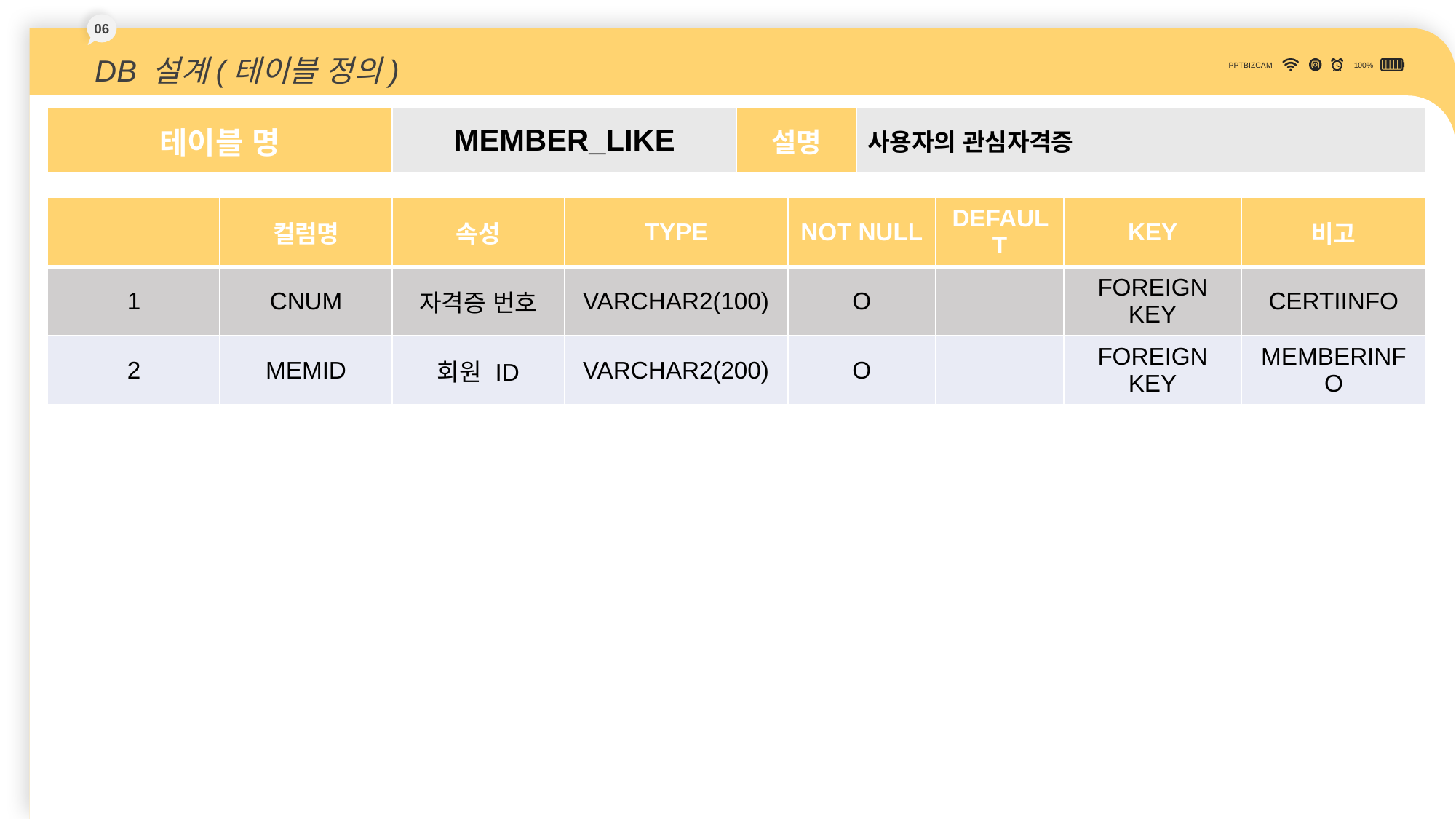

06
DB 설계(테이블 정의)

PPTBIZCAM
100%

| 테이블 명 | MEMBER\_LIKE | 설명 | 사용자의 관심자격증 |
| --- | --- | --- | --- |
|  | 컬럼명 | 속성 | TYPE | NOT NULL | DEFAULT | KEY | 비고 |
| --- | --- | --- | --- | --- | --- | --- | --- |
| 1 | CNUM | 자격증 번호 | VARCHAR2(100) | O |  | FOREIGN KEY | CERTIINFO |
| 2 | MEMID | 회원 ID | VARCHAR2(200) | O |  | FOREIGN KEY | MEMBERINFO |
32